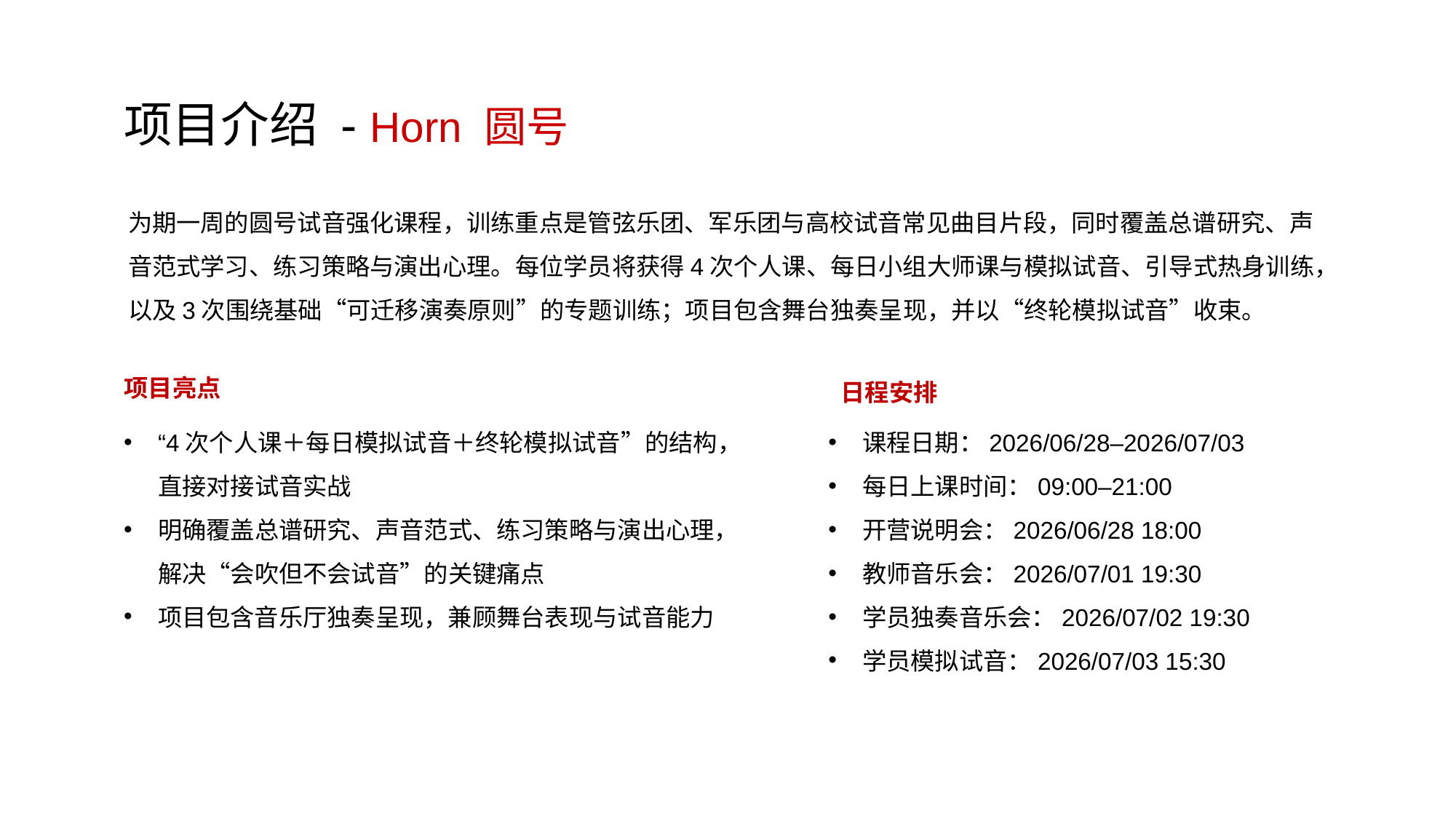

项目介绍 - Horn 圆号
为期一周的圆号试音强化课程，训练重点是管弦乐团、军乐团与高校试音常见曲目片段，同时覆盖总谱研究、声音范式学习、练习策略与演出心理。每位学员将获得4次个人课、每日小组大师课与模拟试音、引导式热身训练，以及3次围绕基础“可迁移演奏原则”的专题训练；项目包含舞台独奏呈现，并以“终轮模拟试音”收束。
日程安排
课程日期：2026/06/28–2026/07/03
每日上课时间：09:00–21:00
开营说明会：2026/06/28 18:00
教师音乐会：2026/07/01 19:30
学员独奏音乐会：2026/07/02 19:30
学员模拟试音：2026/07/03 15:30
项目亮点
“4次个人课＋每日模拟试音＋终轮模拟试音”的结构，直接对接试音实战
明确覆盖总谱研究、声音范式、练习策略与演出心理，解决“会吹但不会试音”的关键痛点
项目包含音乐厅独奏呈现，兼顾舞台表现与试音能力